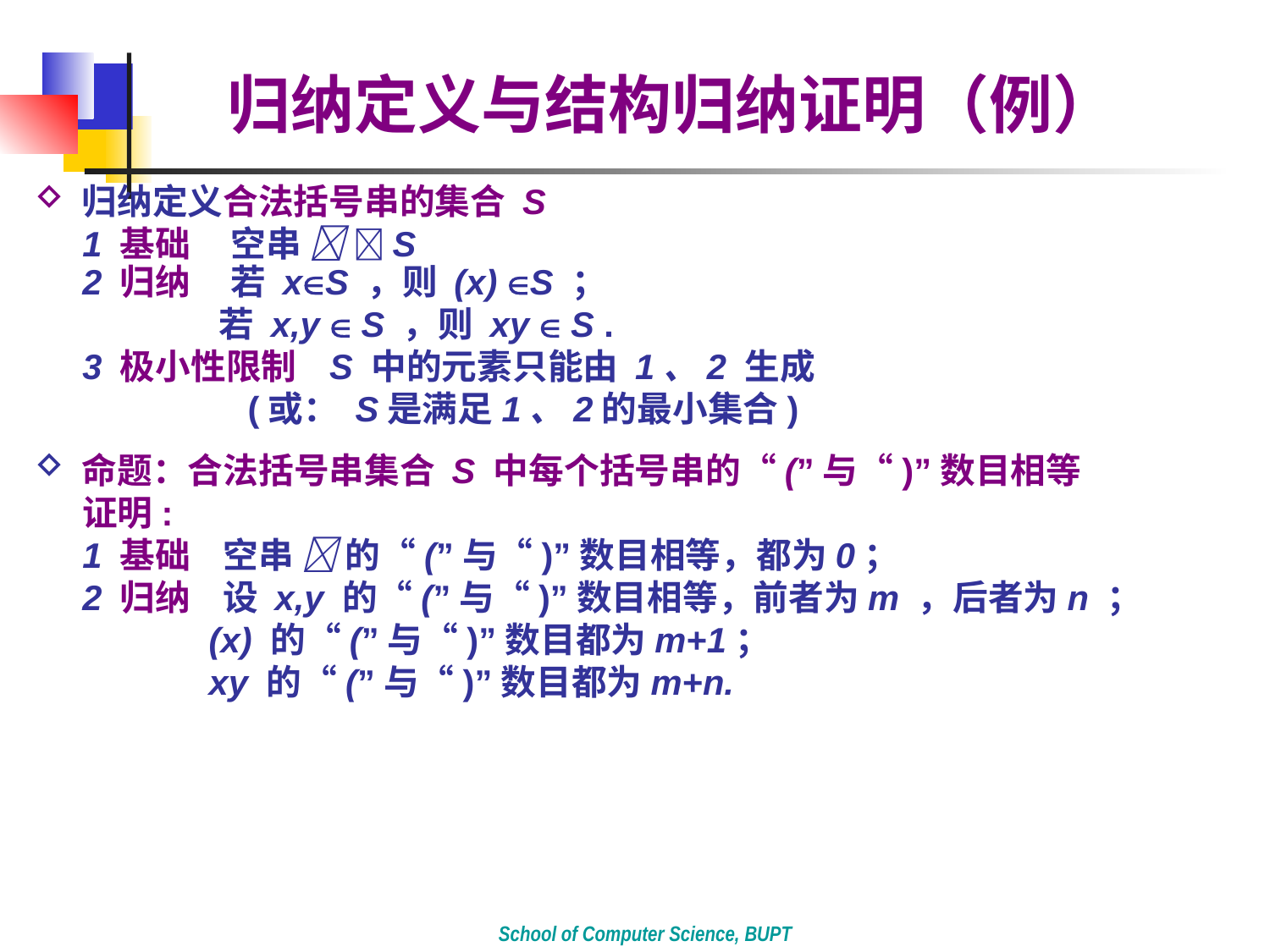

归纳定义与结构归纳证明（例）
 归纳定义合法括号串的集合 S
     1 基础     空串 ε ∈S
     2 归纳     若 x∈S ，则 (x) ∈S ；
                      若 x,y ∈ S ，则 xy ∈ S .
     3 极小性限制   S 中的元素只能由 1、2 生成
                      (或： S是满足1、2的最小集合)

 命题：合法括号串集合 S 中每个括号串的“(”与“)”数目相等
     证明:
     1 基础    空串 ε 的“(”与“)”数目相等，都为0；
     2 归纳    设 x,y 的“(”与“)”数目相等，前者为m ，后者为n ；
                  (x) 的“(”与“)”数目都为m+1；
                  xy 的“(”与“)”数目都为m+n.

School of Computer Science, BUPT
61